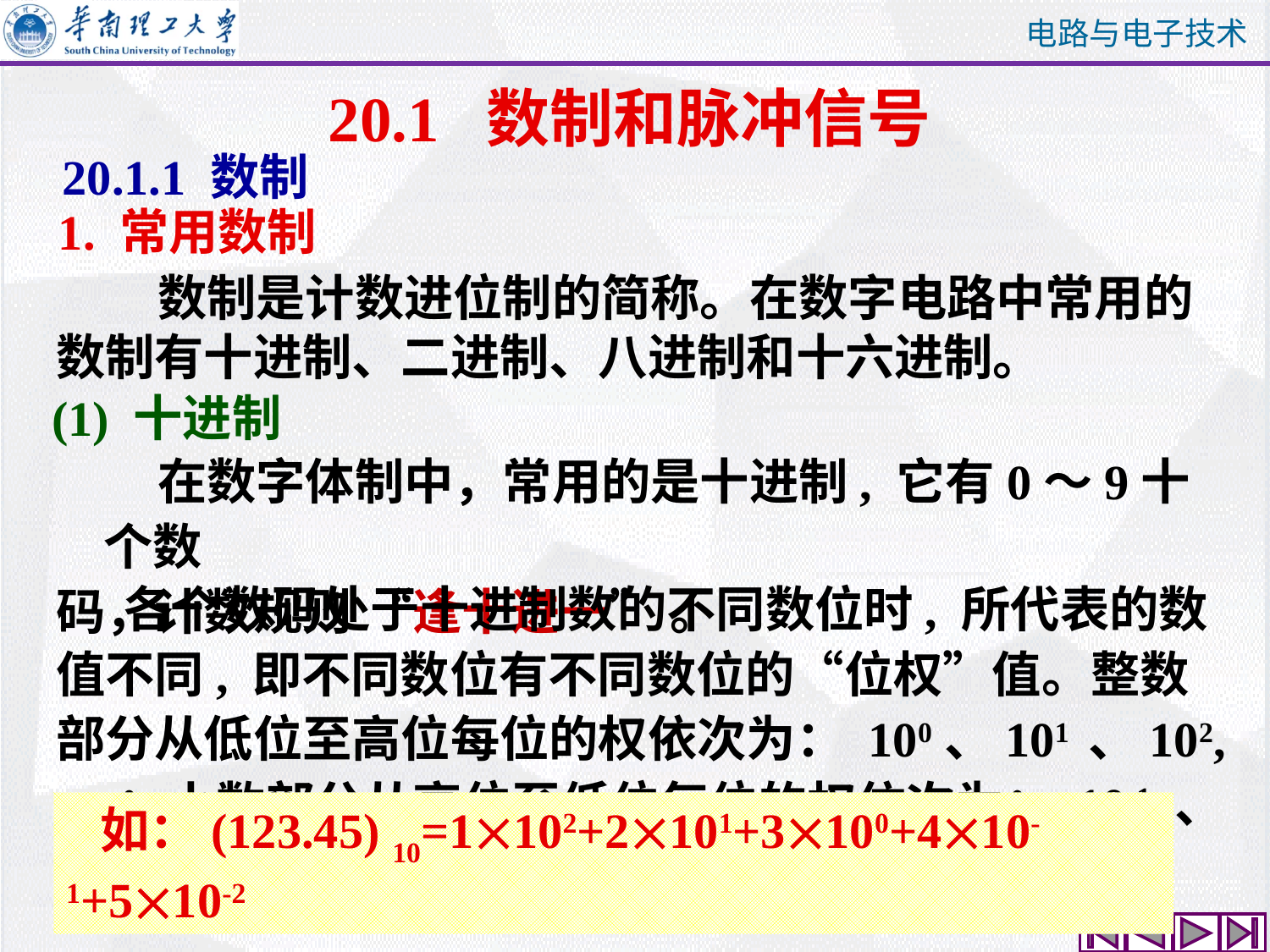

20.1  数制和脉冲信号
20.1.1 数制
1. 常用数制
        数制是计数进位制的简称。在数字电路中常用的数制有十进制、二进制、八进制和十六进制。
(1) 十进制
        在数字体制中，常用的是十进制, 它有0～9十个数
码，计数规则 “逢十进一” 。

     各个数码处于十进制数的不同数位时, 所代表的数值不同, 即不同数位有不同数位的“位权”值。整数部分从低位至高位每位的权依次为： 100、101 、102, …；小数部分从高位至低位每位的权依次为： 10-1 、 10-2 、 10-3。十进制的基数(底数)是 10 。
  如：(123.45) 10=1×102+2×101+3×100+4×10-1+5×10-2